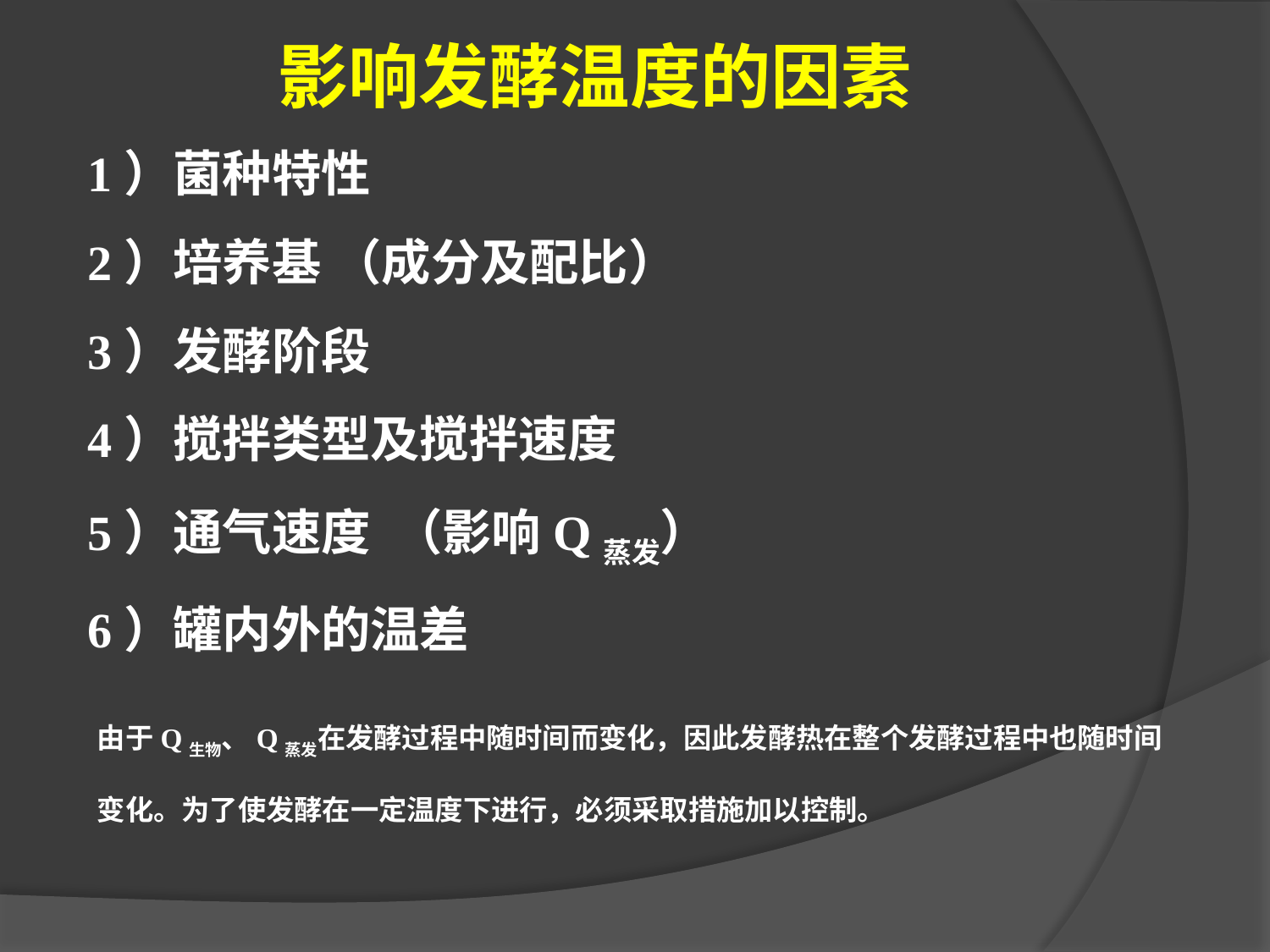

影响发酵温度的因素
1）菌种特性
2）培养基 （成分及配比）
3）发酵阶段
4）搅拌类型及搅拌速度
5）通气速度  （影响Q蒸发）
6）罐内外的温差
由于Q生物、Q蒸发在发酵过程中随时间而变化，因此发酵热在整个发酵过程中也随时间变化。为了使发酵在一定温度下进行，必须采取措施加以控制。